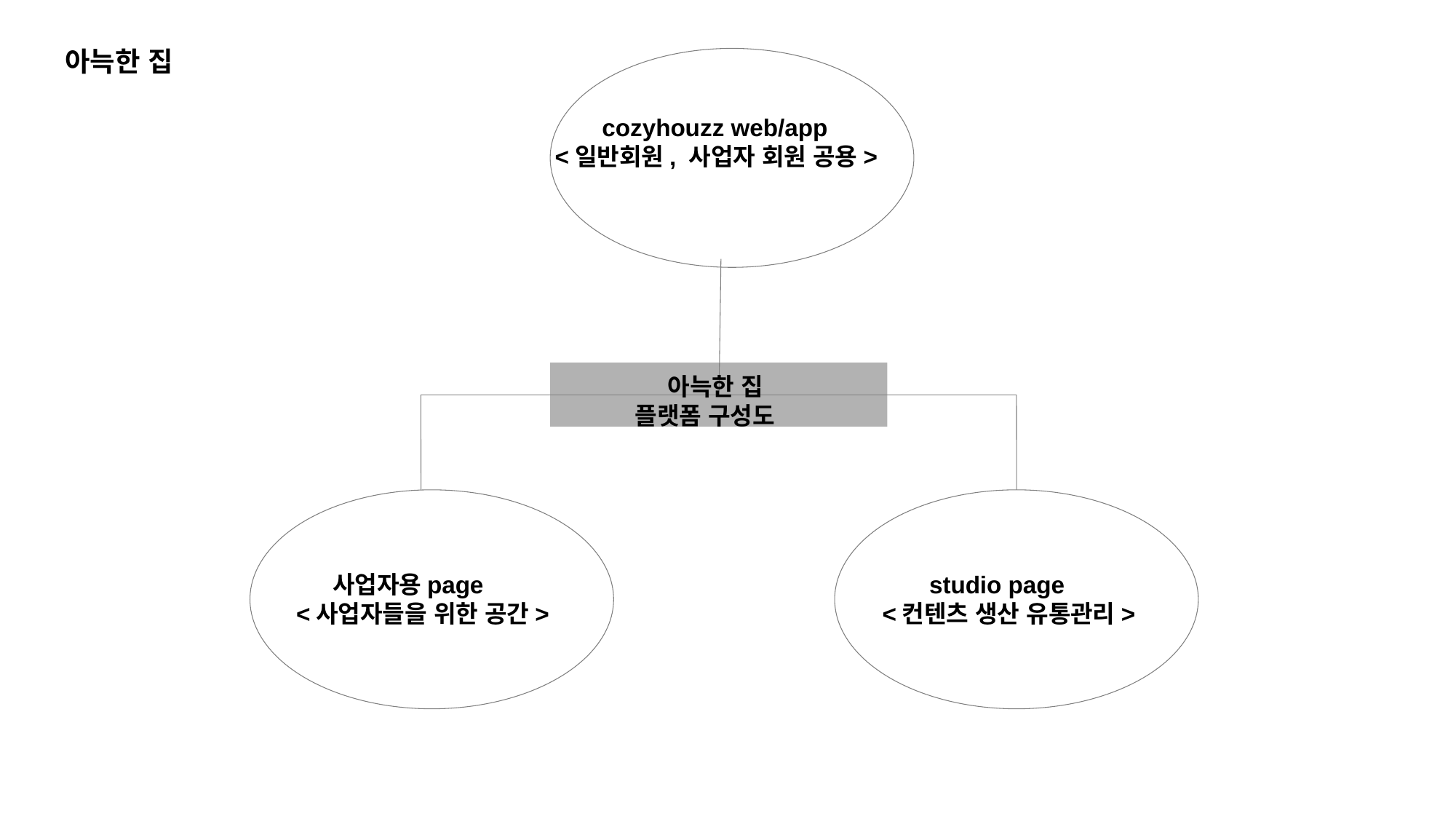

아늑한 집

        cozyhouzz web/app
 <일반회원, 사업자 회원 공용>

    아늑한 집
플랫폼 구성도

             studio page
      <컨텐츠 생산 유통관리>
             사업자용page
      <사업자들을 위한 공간>